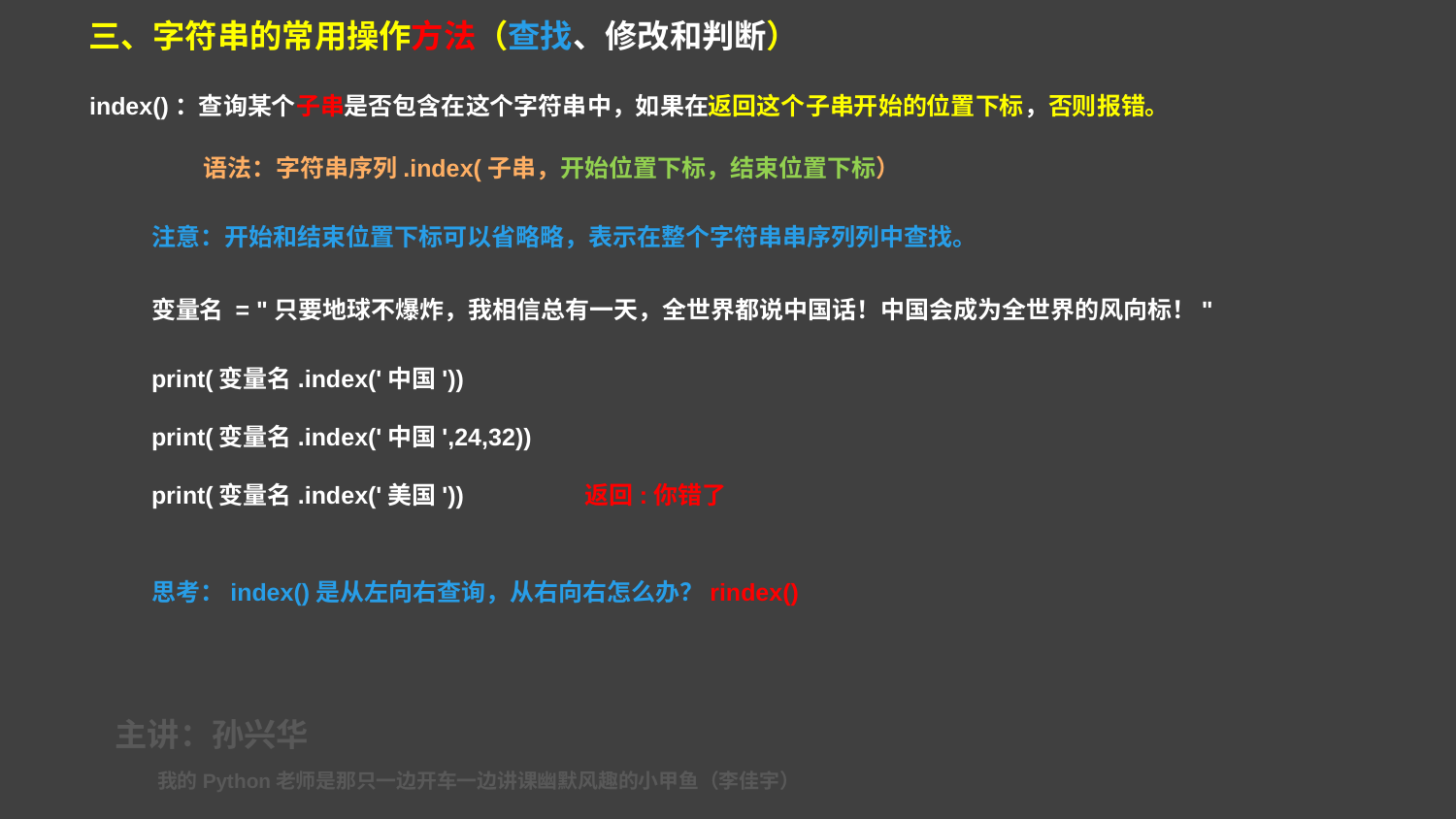

三、字符串的常用操作方法（查找、修改和判断）
index()：查询某个子串是否包含在这个字符串中，如果在返回这个子串开始的位置下标，否则报错。
语法：字符串序列.index(子串，开始位置下标，结束位置下标）
注意：开始和结束位置下标可以省略略，表示在整个字符串串序列列中查找。
变量名 = "只要地球不爆炸，我相信总有一天，全世界都说中国话！中国会成为全世界的风向标！"
print(变量名.index('中国'))

print(变量名.index('中国',24,32))

print(变量名.index('美国'))                 返回:你错了

思考：index()是从左向右查询，从右向右怎么办？rindex()